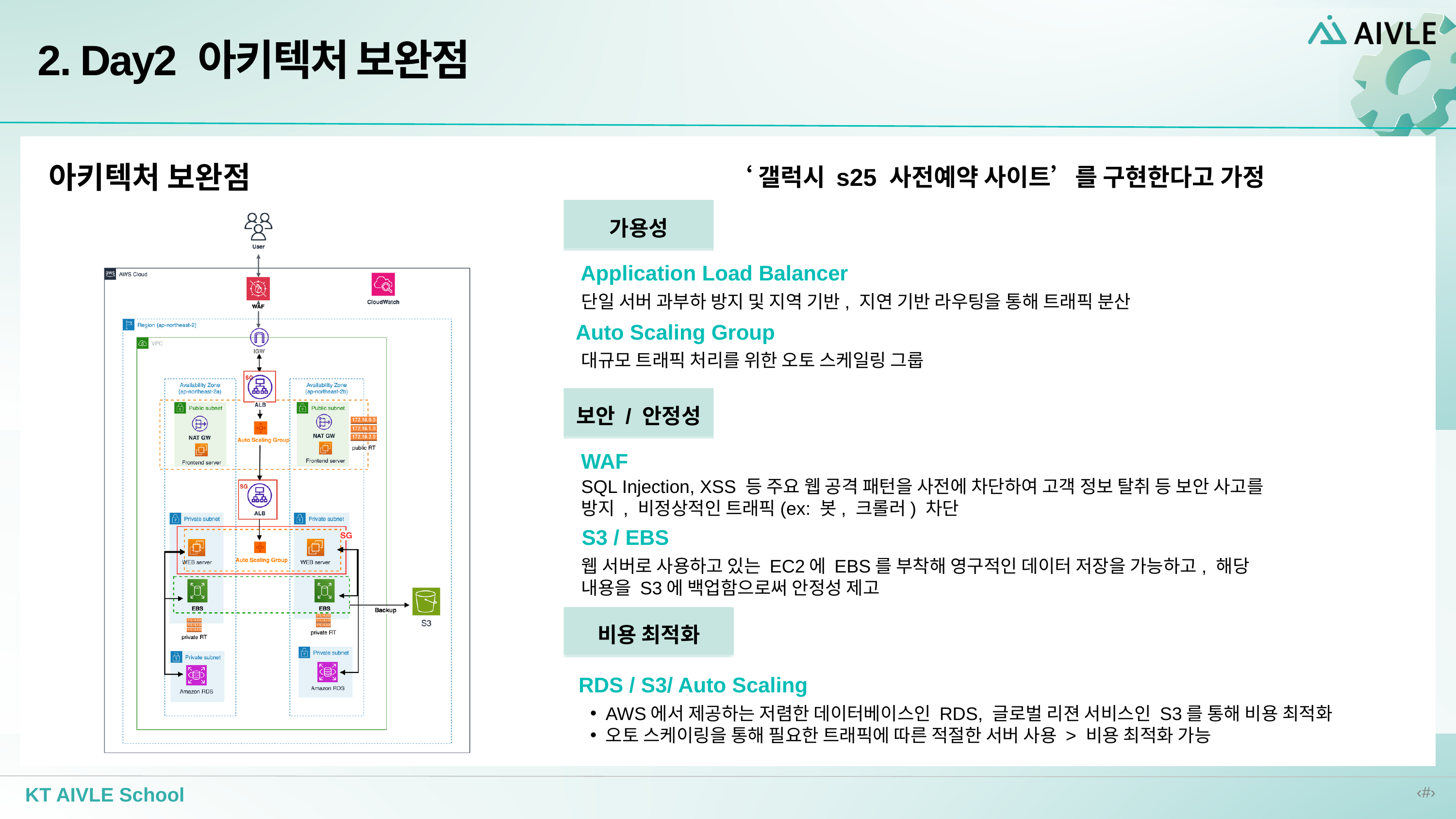

2. Day2 아키텍처 보완점

‘갤럭시 s25 사전예약 사이트’를 구현한다고 가정

아키텍처 보완점

가용성

Application Load Balancer
단일 서버 과부하 방지 및 지역 기반, 지연 기반 라우팅을 통해 트래픽 분산
Auto Scaling Group
대규모 트래픽 처리를 위한 오토 스케일링 그룹

보안 / 안정성

WAF
SQL Injection, XSS 등 주요 웹 공격 패턴을 사전에 차단하여 고객 정보 탈취 등 보안 사고를 방지 , 비정상적인 트래픽(ex: 봇, 크롤러) 차단
S3 / EBS
웹 서버로 사용하고 있는 EC2에 EBS를 부착해 영구적인 데이터 저장을 가능하고, 해당 내용을 S3에 백업함으로써 안정성 제고

비용 최적화
RDS / S3/ Auto Scaling
AWS에서 제공하는 저렴한 데이터베이스인 RDS, 글로벌 리젼 서비스인 S3를 통해 비용 최적화
오토 스케이링을 통해 필요한 트래픽에 따른 적절한 서버 사용 > 비용 최적화 가능

KT AIVLE School

‹#›